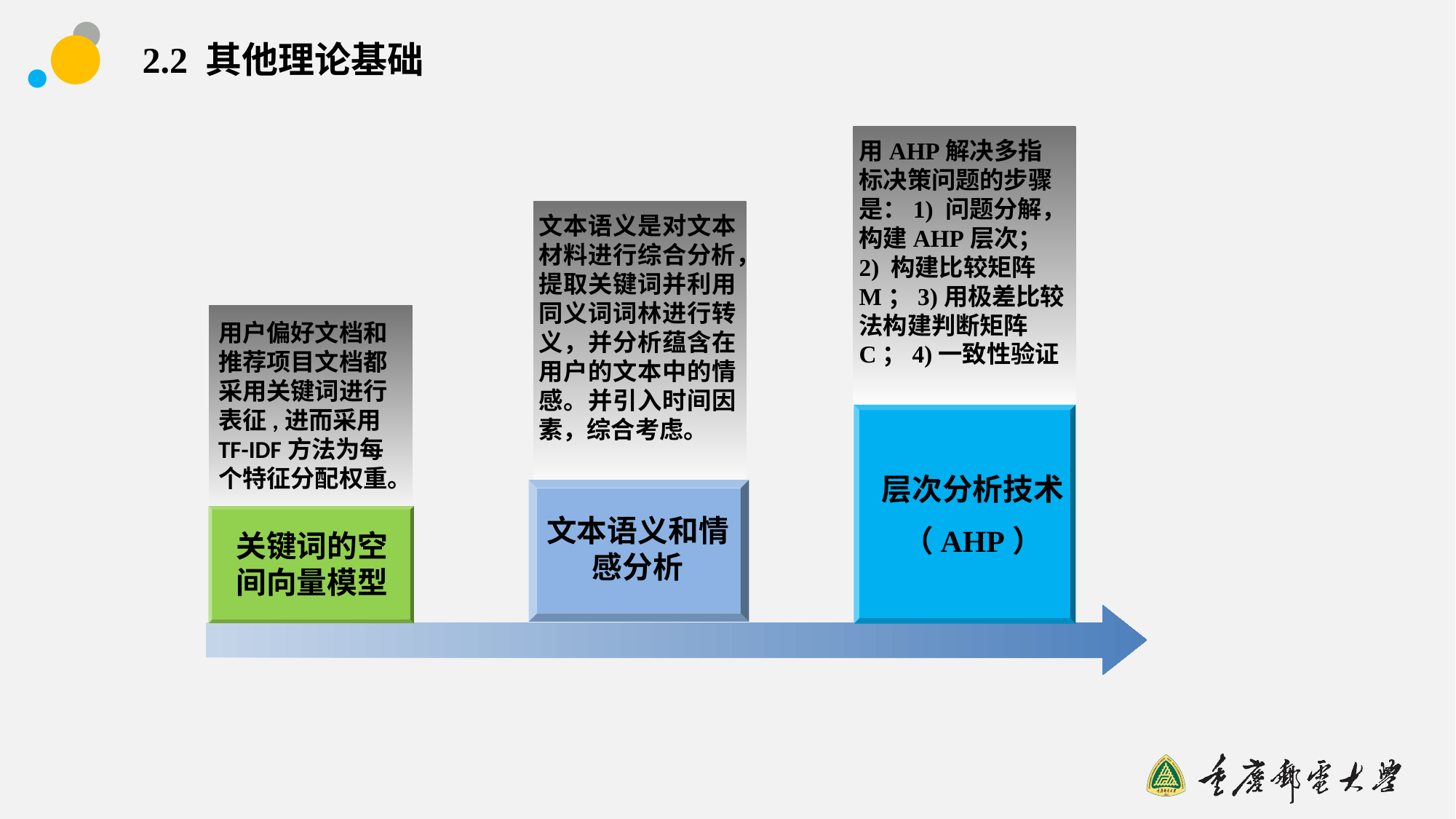

2.2 其他理论基础

用AHP解决多指标决策问题的步骤是：1) 问题分解，构建AHP层次；2) 构建比较矩阵M；3)用极差比较法构建判断矩阵C；4)一致性验证

文本语义是对文本材料进行综合分析，提取关键词并利用同义词词林进行转义，并分析蕴含在用户的文本中的情感。并引入时间因素，综合考虑。

用户偏好文档和推荐项目文档都采用关键词进行表征,进而采用TF-IDF方法为每个特征分配权重。

层次分析技术
（AHP）

文本语义和情感分析

关键词的空间向量模型